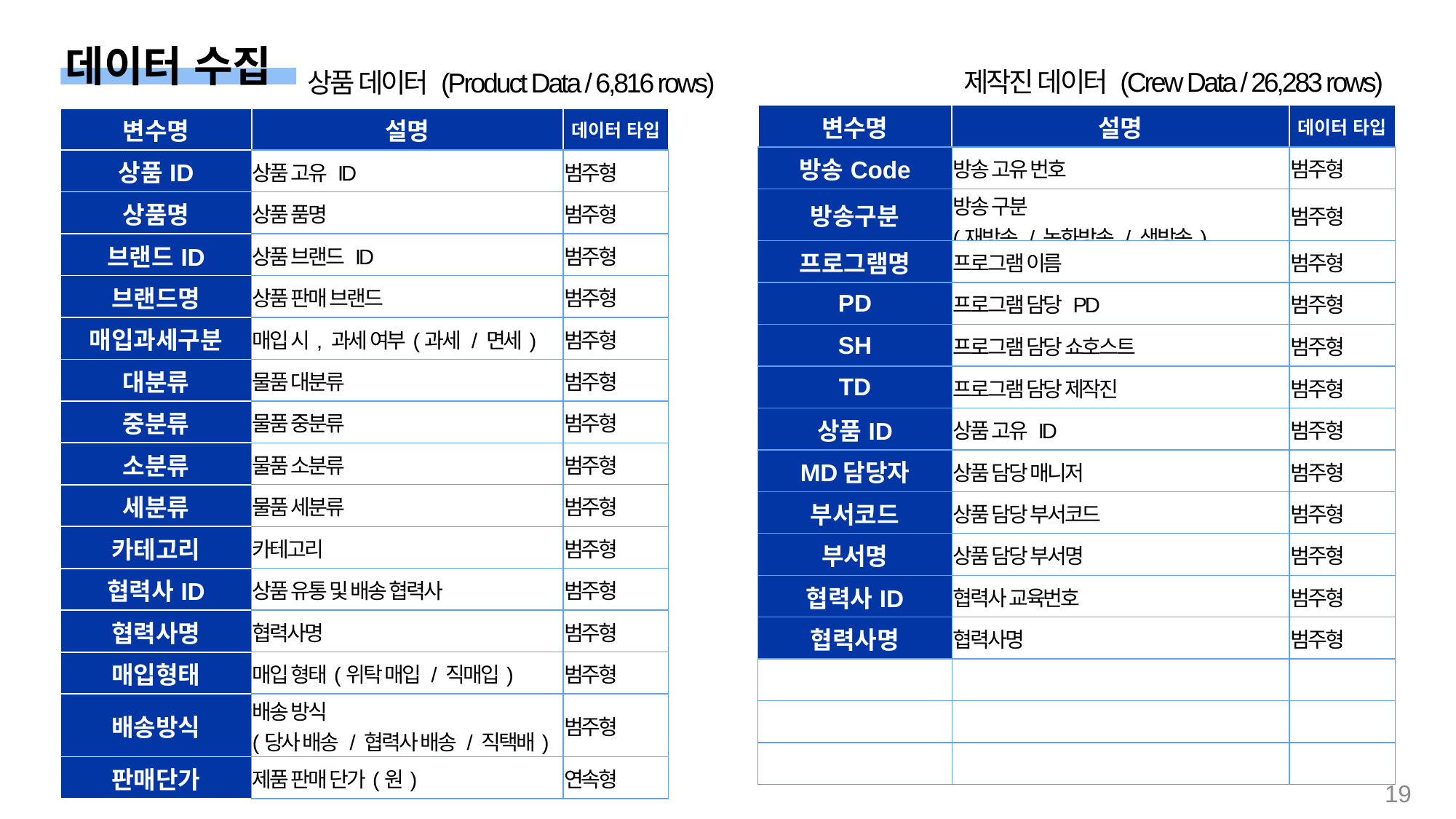

데이터 수집
제작진 데이터 (Crew Data / 26,283 rows)
상품 데이터 (Product Data / 6,816 rows)

| 변수명 | 설명 | 데이터 타입 |
| --- | --- | --- |
| 방송Code | 방송 고유 번호 | 범주형 |
| 방송구분 | 방송 구분 (재방송 / 녹화방송 / 생방송) | 범주형 |
| 프로그램명 | 프로그램 이름 | 범주형 |
| PD | 프로그램 담당 PD | 범주형 |
| SH | 프로그램 담당 쇼호스트 | 범주형 |
| TD | 프로그램 담당 제작진 | 범주형 |
| 상품ID | 상품 고유 ID | 범주형 |
| MD담당자 | 상품 담당 매니저 | 범주형 |
| 부서코드 | 상품 담당 부서코드 | 범주형 |
| 부서명 | 상품 담당 부서명 | 범주형 |
| 협력사ID | 협력사 교육번호 | 범주형 |
| 협력사명 | 협력사명 | 범주형 |
|  |  |  |
|  |  |  |
|  |  |  |
| 변수명 | 설명 | 데이터 타입 |
| --- | --- | --- |
| 상품ID | 상품 고유 ID | 범주형 |
| 상품명 | 상품 품명 | 범주형 |
| 브랜드ID | 상품 브랜드 ID | 범주형 |
| 브랜드명 | 상품 판매 브랜드 | 범주형 |
| 매입과세구분 | 매입 시, 과세 여부(과세 / 면세) | 범주형 |
| 대분류 | 물품 대분류 | 범주형 |
| 중분류 | 물품 중분류 | 범주형 |
| 소분류 | 물품 소분류 | 범주형 |
| 세분류 | 물품 세분류 | 범주형 |
| 카테고리 | 카테고리 | 범주형 |
| 협력사ID | 상품 유통 및 배송 협력사 | 범주형 |
| 협력사명 | 협력사명 | 범주형 |
| 매입형태 | 매입 형태(위탁 매입 / 직매입) | 범주형 |
| 배송방식 | 배송 방식 (당사 배송 / 협력사 배송 / 직택배) | 범주형 |
| 판매단가 | 제품 판매 단가(원) | 연속형 |
19